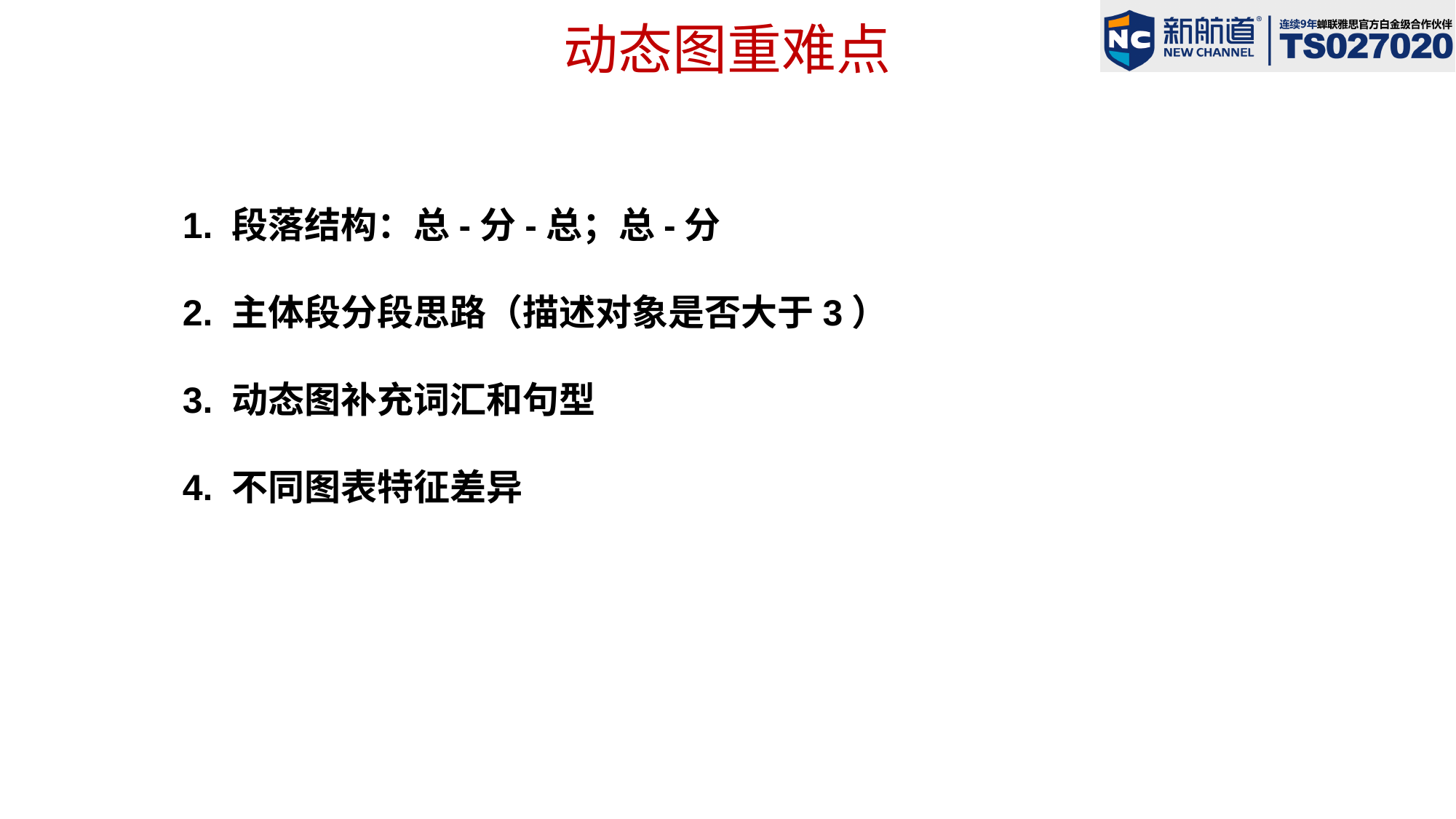

# 动态图重难点
1. 段落结构：总-分-总；总-分
2. 主体段分段思路（描述对象是否大于3）
3. 动态图补充词汇和句型
4. 不同图表特征差异